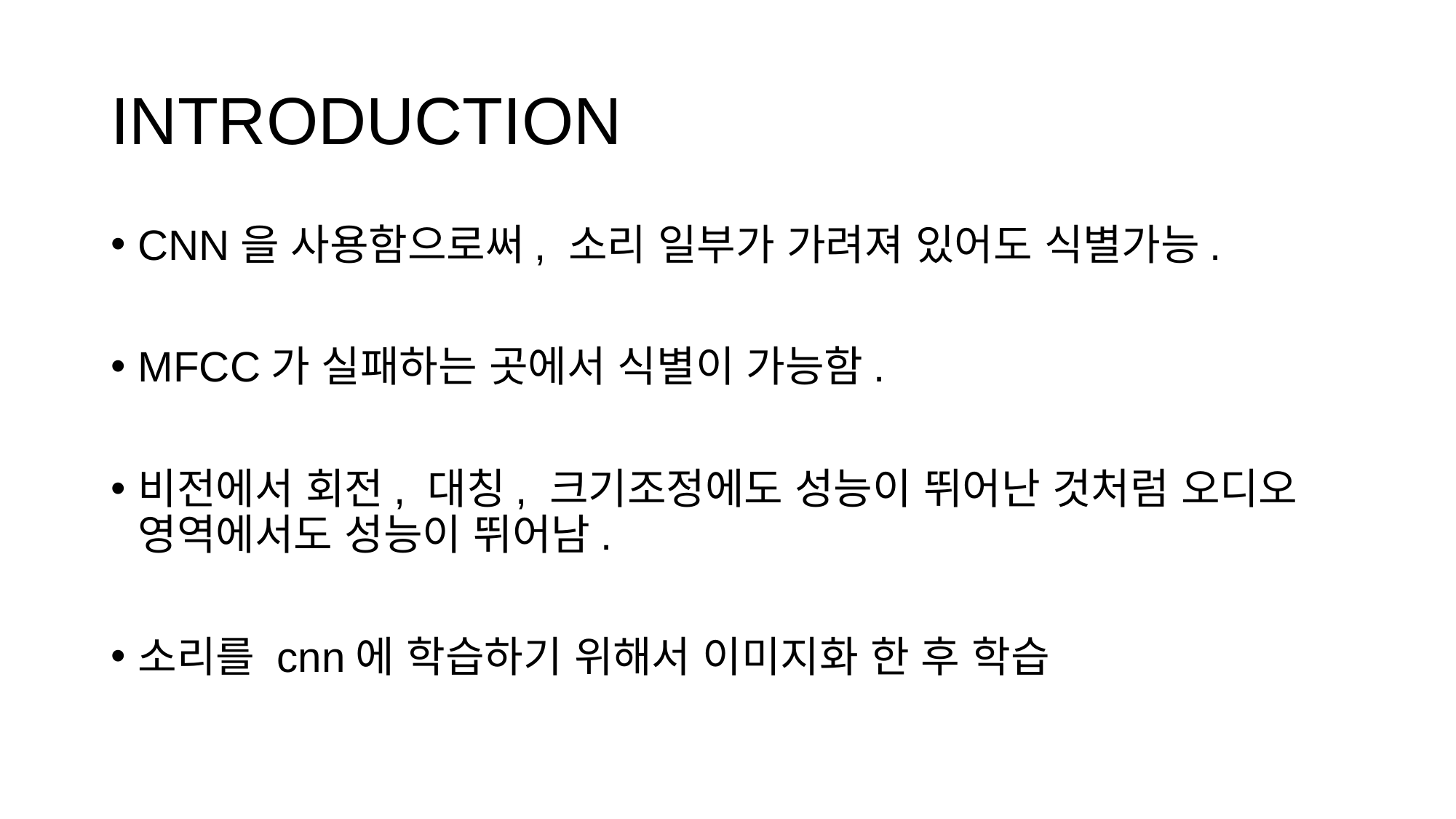

# INTRODUCTION
CNN을 사용함으로써, 소리 일부가 가려져 있어도 식별가능.

MFCC가 실패하는 곳에서 식별이 가능함.

비전에서 회전, 대칭, 크기조정에도 성능이 뛰어난 것처럼 오디오 영역에서도 성능이 뛰어남.

소리를 cnn에 학습하기 위해서 이미지화 한 후 학습